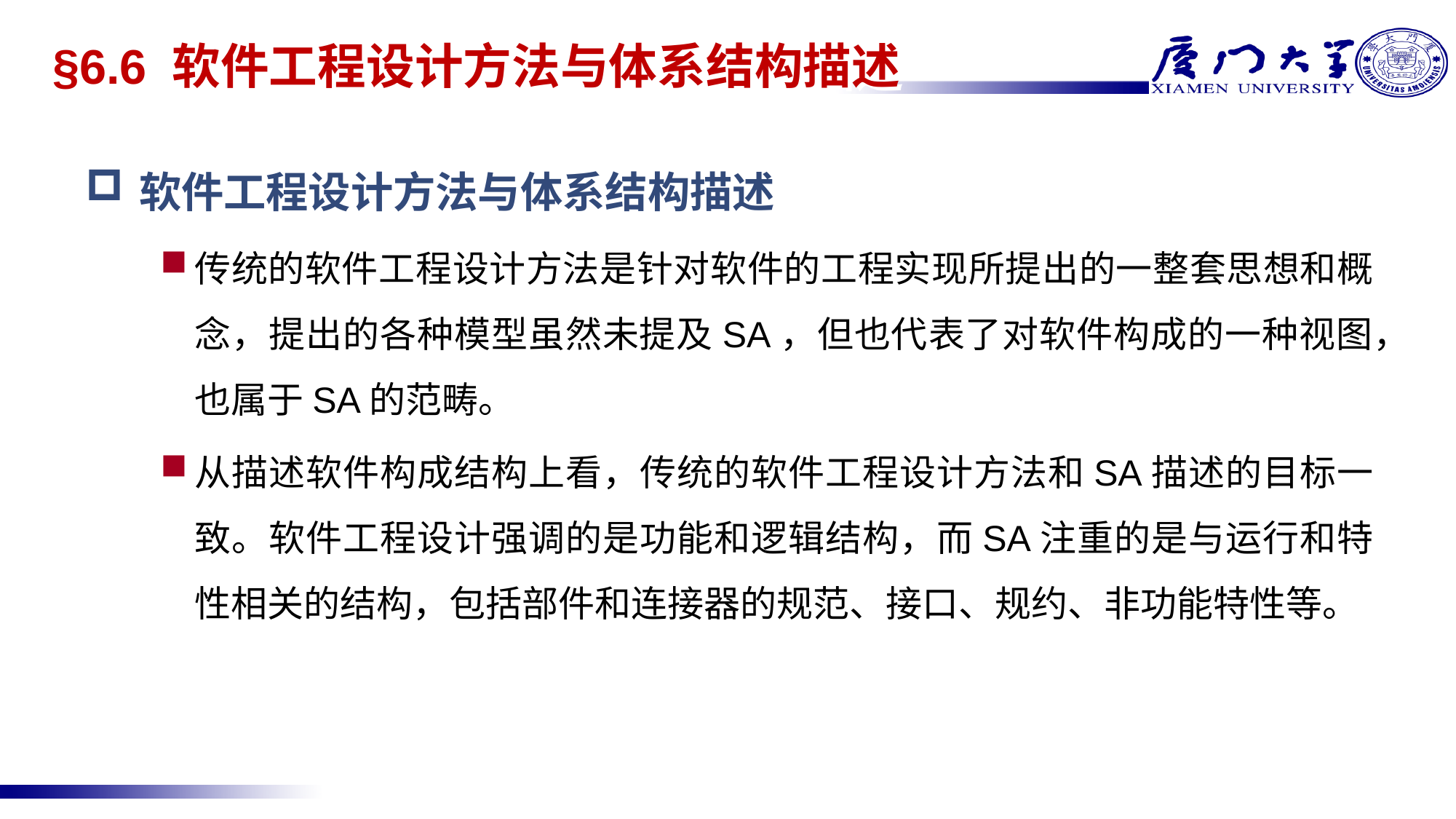

# §6.6 软件工程设计方法与体系结构描述
软件工程设计方法与体系结构描述
传统的软件工程设计方法是针对软件的工程实现所提出的一整套思想和概念，提出的各种模型虽然未提及SA，但也代表了对软件构成的一种视图，也属于SA的范畴。
从描述软件构成结构上看，传统的软件工程设计方法和SA描述的目标一致。软件工程设计强调的是功能和逻辑结构，而SA注重的是与运行和特性相关的结构，包括部件和连接器的规范、接口、规约、非功能特性等。